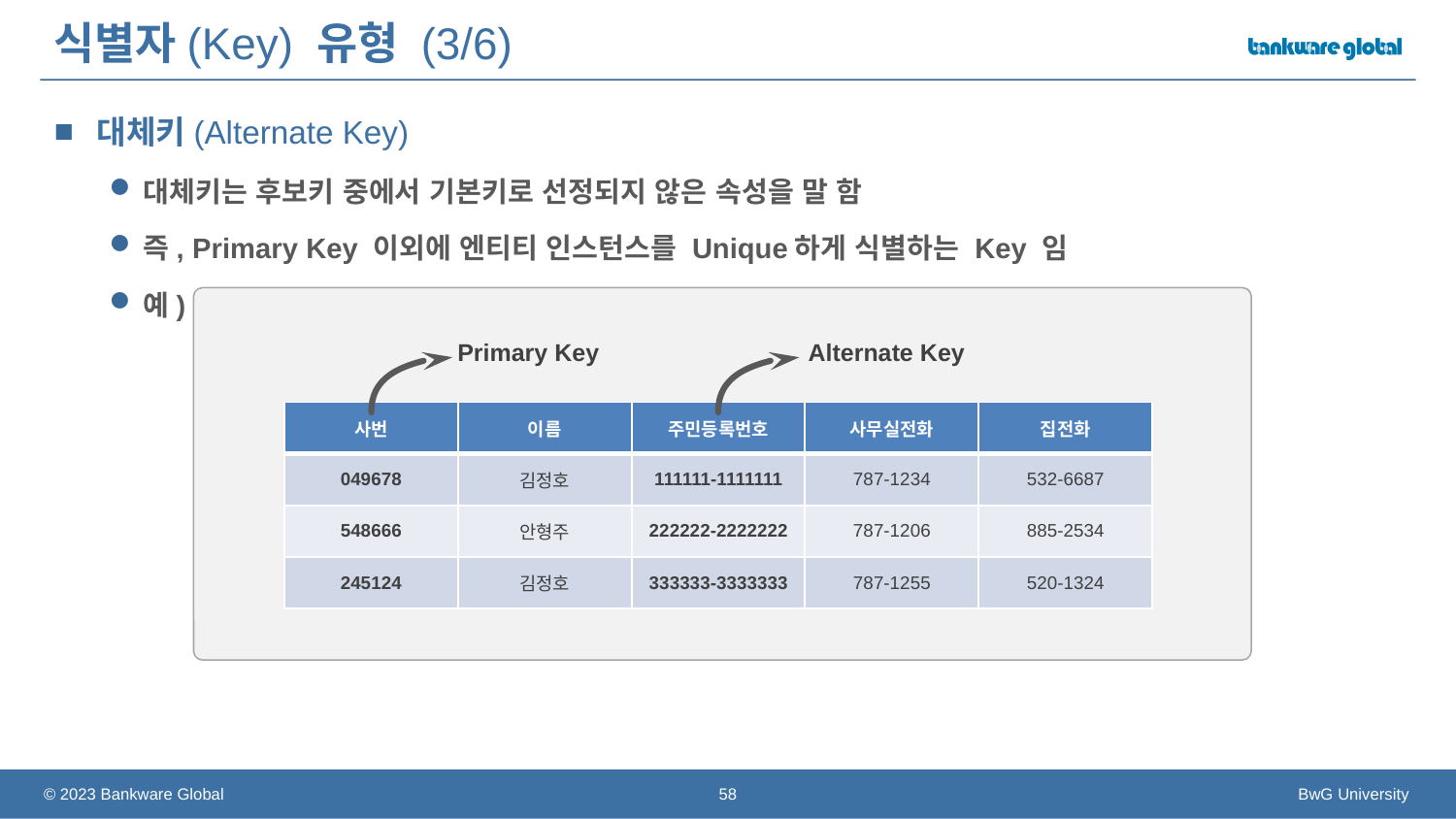

# 식별자(Key) 유형 (3/6)
대체키(Alternate Key)
대체키는 후보키 중에서 기본키로 선정되지 않은 속성을 말 함
즉, Primary Key 이외에 엔티티 인스턴스를 Unique하게 식별하는 Key 임
예)

Primary Key
Alternate Key

| 사번 | 이름 | 주민등록번호 | 사무실전화 | 집전화 |
| --- | --- | --- | --- | --- |
| 049678 | 김정호 | 111111-1111111 | 787-1234 | 532-6687 |
| 548666 | 안형주 | 222222-2222222 | 787-1206 | 885-2534 |
| 245124 | 김정호 | 333333-3333333 | 787-1255 | 520-1324 |
58